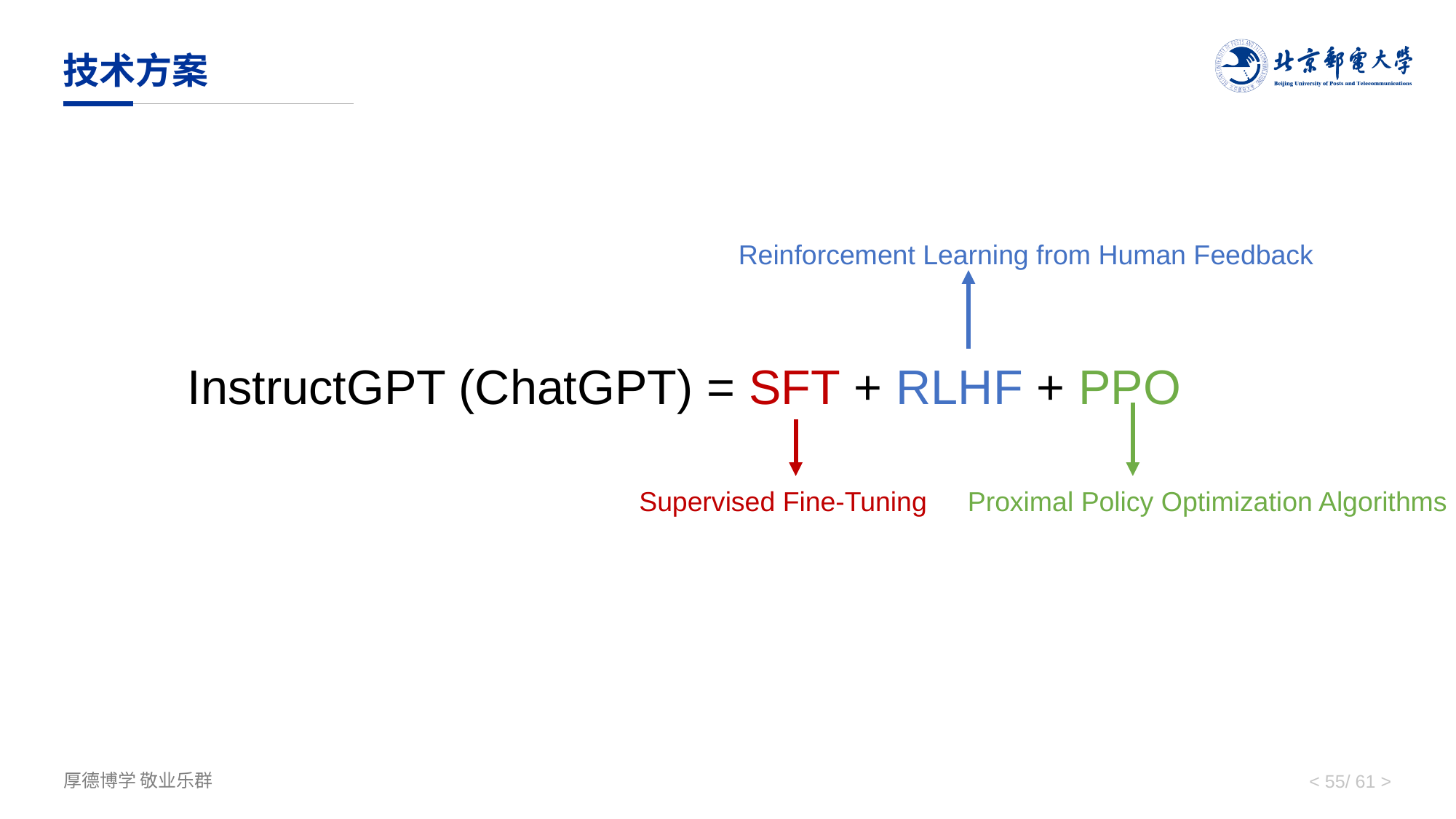

# 技术方案
Reinforcement Learning from Human Feedback
InstructGPT (ChatGPT) = SFT + RLHF + PPO
Supervised Fine-Tuning
Proximal Policy Optimization Algorithms
< 55/ 61 >